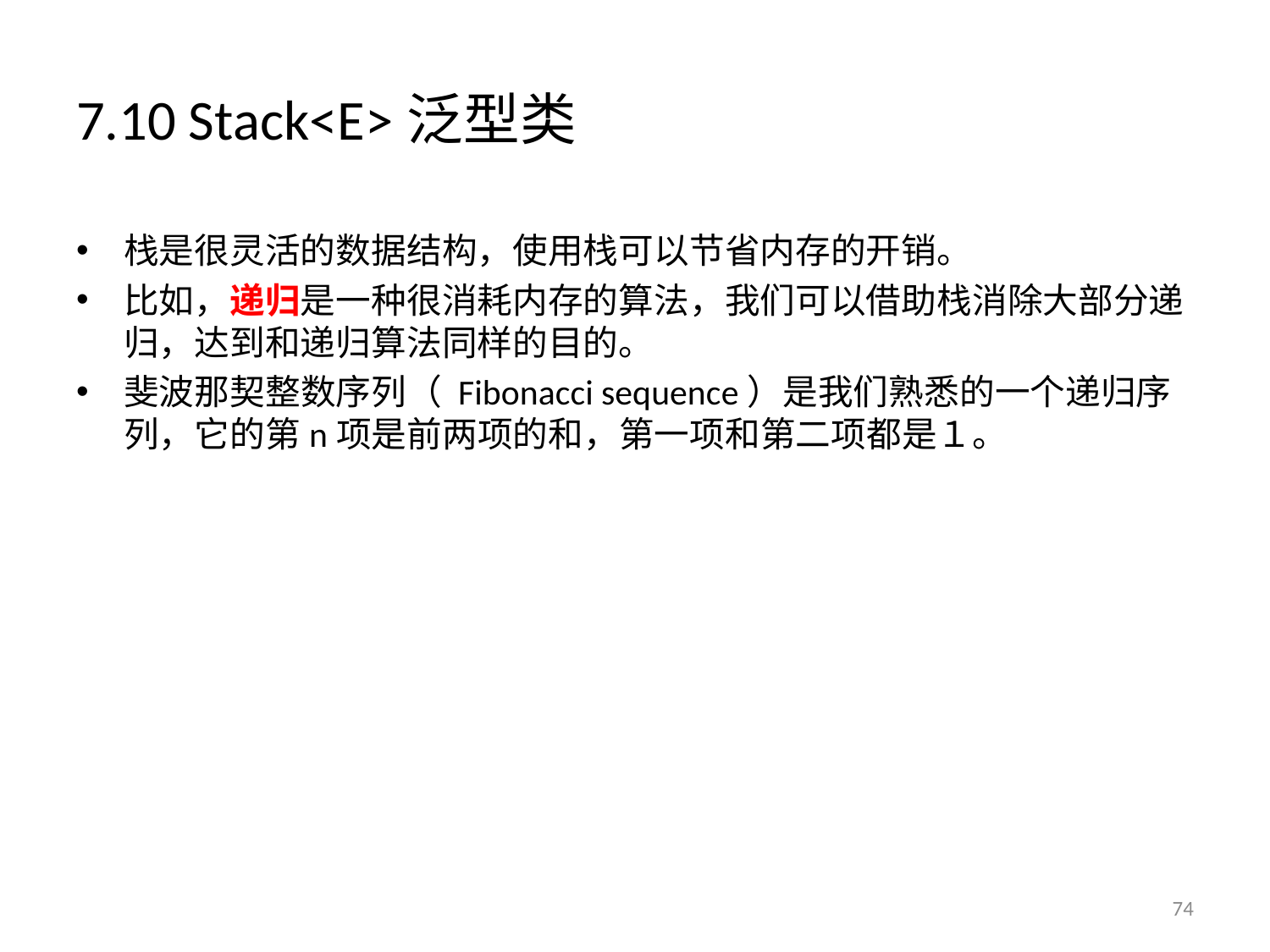

# 7.10 Stack<E>泛型类
栈是很灵活的数据结构，使用栈可以节省内存的开销。
比如，递归是一种很消耗内存的算法，我们可以借助栈消除大部分递归，达到和递归算法同样的目的。
斐波那契整数序列（ Fibonacci sequence）是我们熟悉的一个递归序列，它的第n项是前两项的和，第一项和第二项都是１。
74